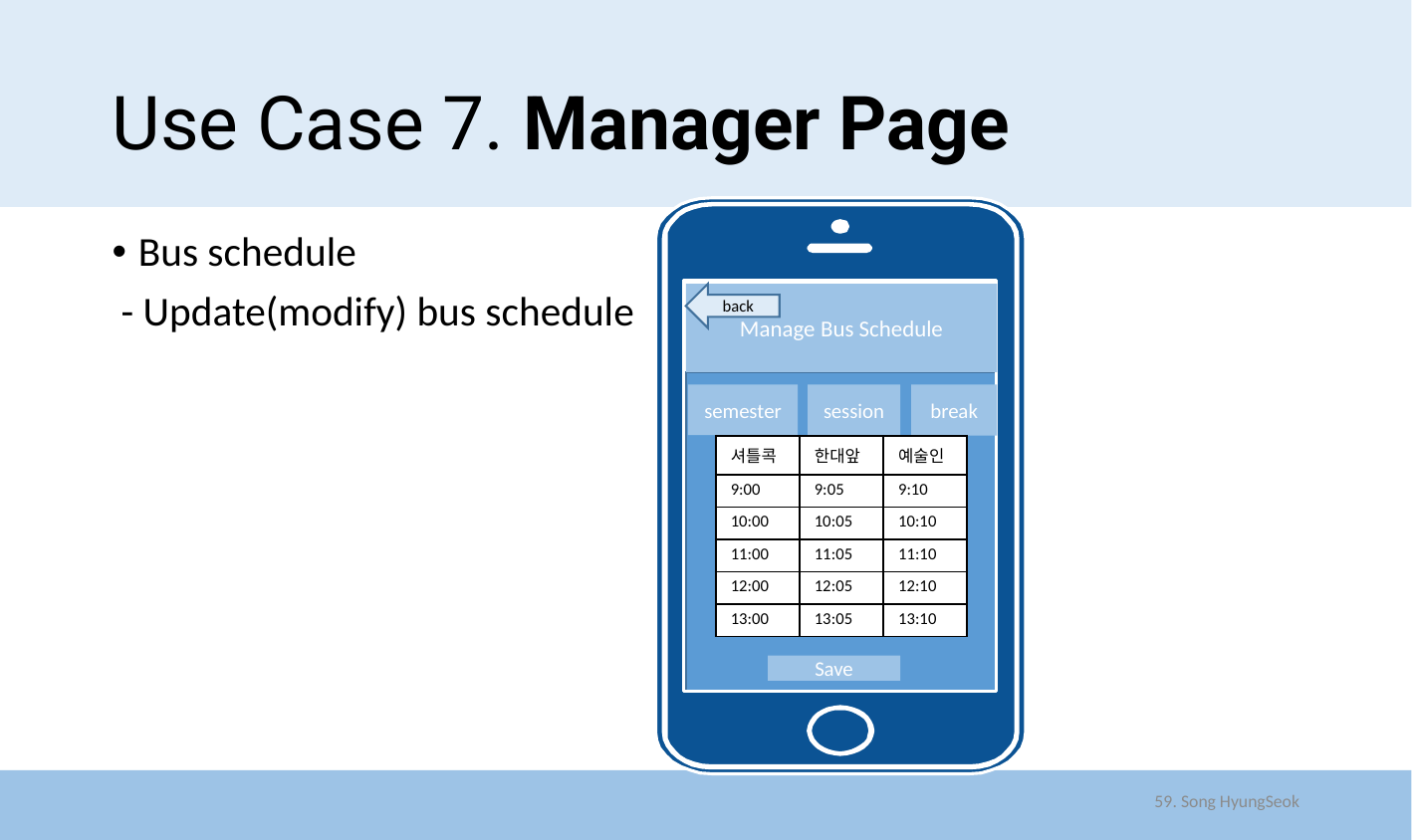

# Use Case 7. Manager Page

Bus schedule
 - Update(modify) bus schedule
Manage Bus Schedule
back

semester
session
break
| 셔틀콕 | 한대앞 | 예술인 |
| --- | --- | --- |
| 9:00 | 9:05 | 9:10 |
| 10:00 | 10:05 | 10:10 |
| 11:00 | 11:05 | 11:10 |
| 12:00 | 12:05 | 12:10 |
| 13:00 | 13:05 | 13:10 |
Save
59. Song HyungSeok